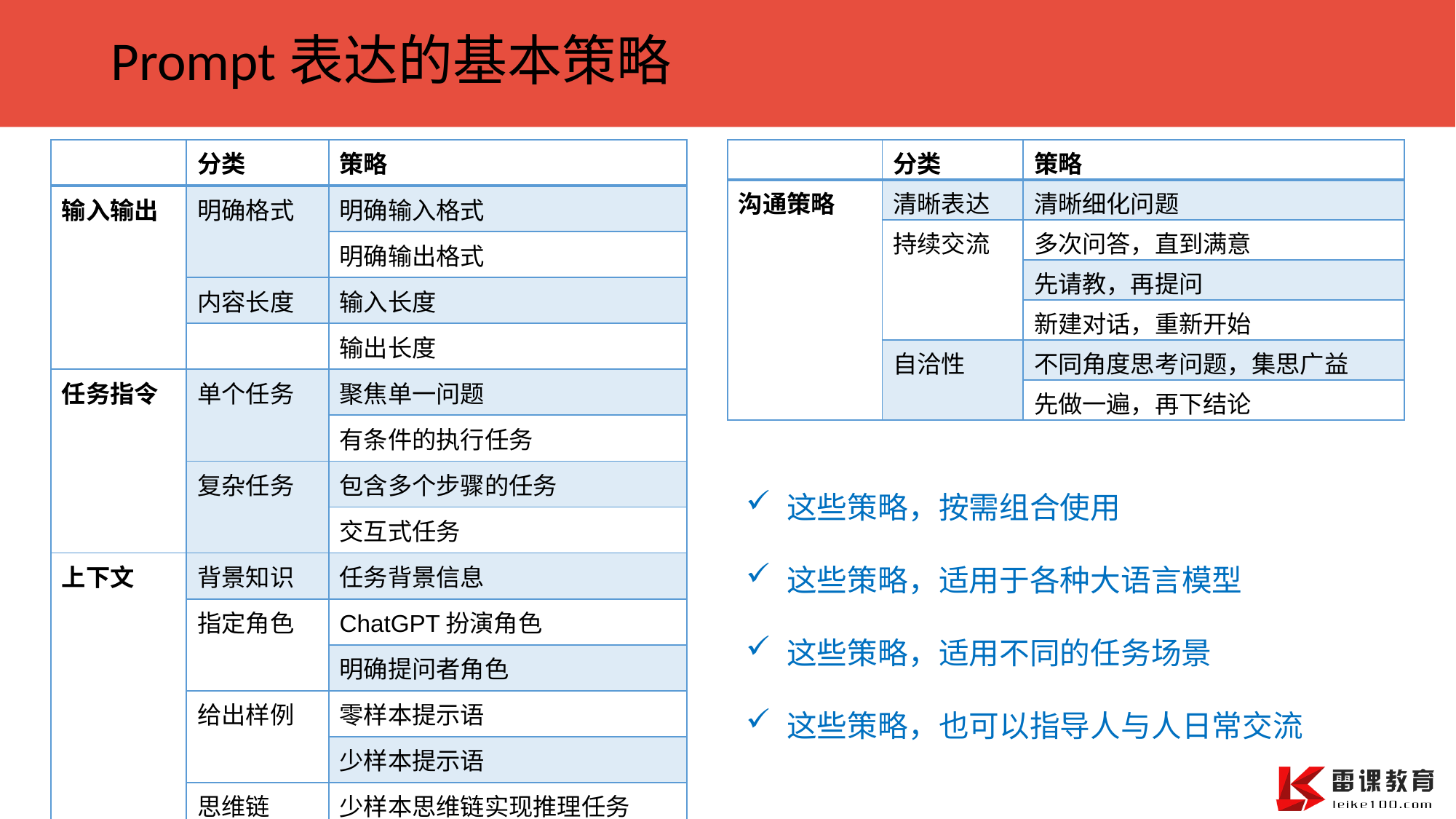

# Prompt表达的基本策略
|  | 分类 | 策略 |
| --- | --- | --- |
| 输入输出 | 明确格式 | 明确输入格式 |
|  |  | 明确输出格式 |
|  | 内容长度 | 输入长度 |
|  |  | 输出长度 |
| 任务指令 | 单个任务 | 聚焦单一问题 |
|  |  | 有条件的执行任务 |
|  | 复杂任务 | 包含多个步骤的任务 |
|  |  | 交互式任务 |
| 上下文 | 背景知识 | 任务背景信息 |
|  | 指定角色 | ChatGPT扮演角色 |
|  |  | 明确提问者角色 |
|  | 给出样例 | 零样本提示语 |
|  |  | 少样本提示语 |
|  | 思维链 | 少样本思维链实现推理任务 |
|  |  | 零样例思维链 |
|  | 分类 | 策略 |
| --- | --- | --- |
| 沟通策略 | 清晰表达 | 清晰细化问题 |
|  | 持续交流 | 多次问答，直到满意 |
|  |  | 先请教，再提问 |
|  |  | 新建对话，重新开始 |
|  | 自洽性 | 不同角度思考问题，集思广益 |
|  |  | 先做一遍，再下结论 |
这些策略，按需组合使用

这些策略，适用于各种大语言模型

这些策略，适用不同的任务场景

这些策略，也可以指导人与人日常交流